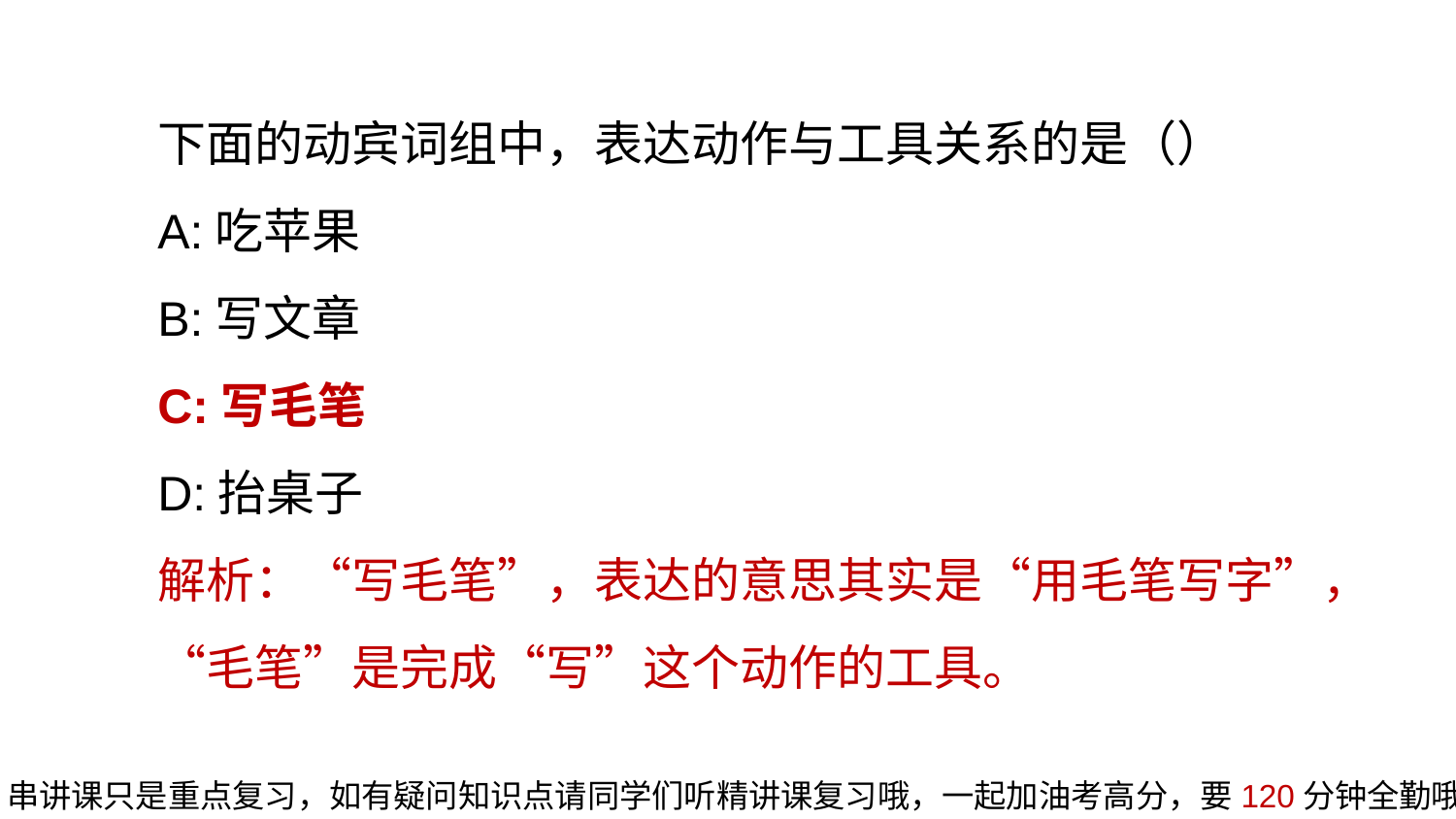

下面的动宾词组中，表达动作与工具关系的是（）
A:吃苹果
B:写文章
C:写毛笔
D:抬桌子
解析：“写毛笔”，表达的意思其实是“用毛笔写字”，“毛笔”是完成“写”这个动作的工具。